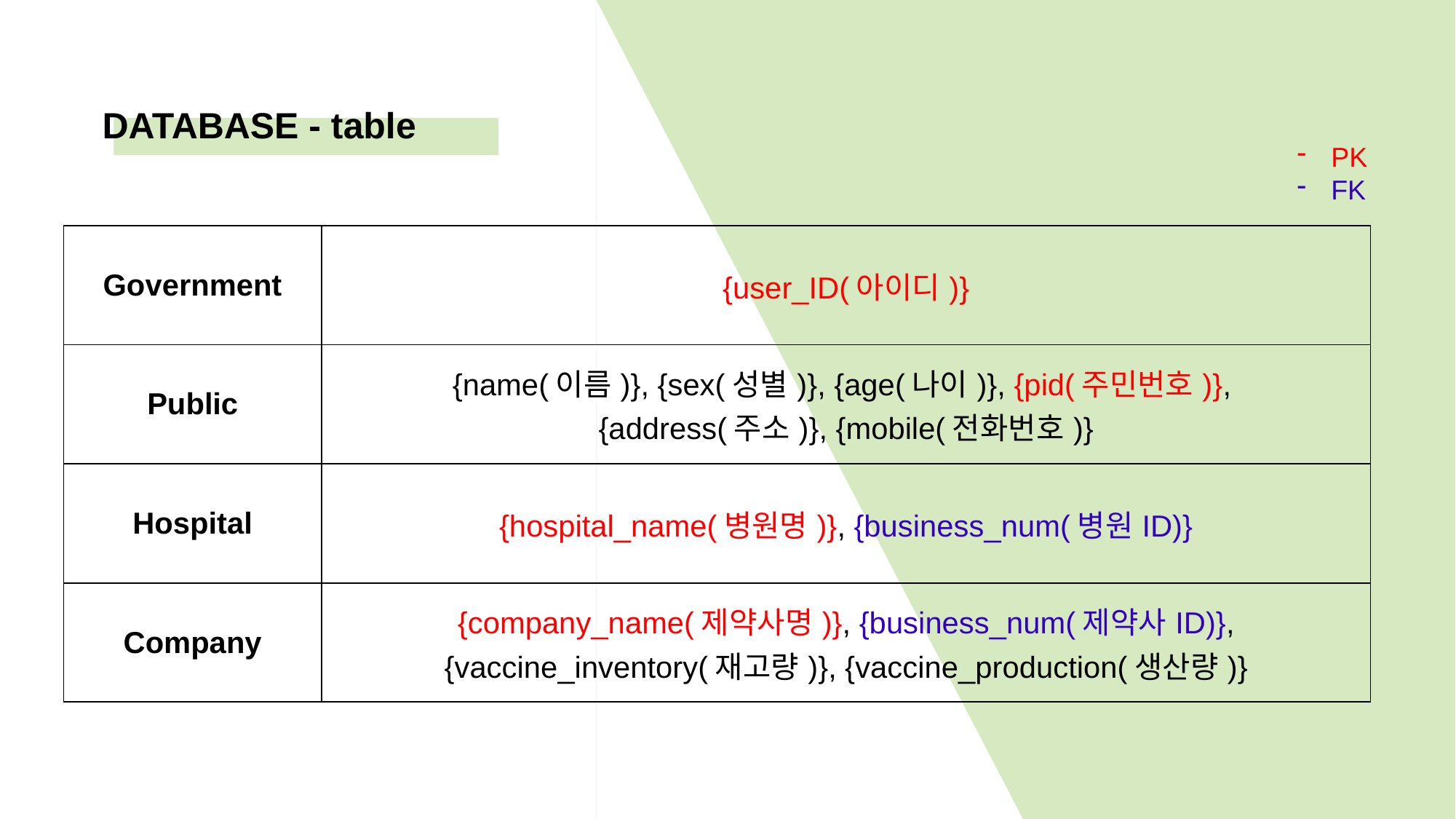

DATABASE - table

PK
FK
| Government | {user\_ID(아이디)} |
| --- | --- |
| Public | {name(이름)}, {sex(성별)}, {age(나이)}, {pid(주민번호)}, {address(주소)}, {mobile(전화번호)} |
| Hospital | {hospital\_name(병원명)}, {business\_num(병원ID)} |
| Company | {company\_name(제약사명)}, {business\_num(제약사ID)}, {vaccine\_inventory(재고량)}, {vaccine\_production(생산량)} |
|  |  |
| --- | --- |
|  |  |
|  |  |
|  |  |
|  |  |
|  |  |
|  |  |
|  |  |